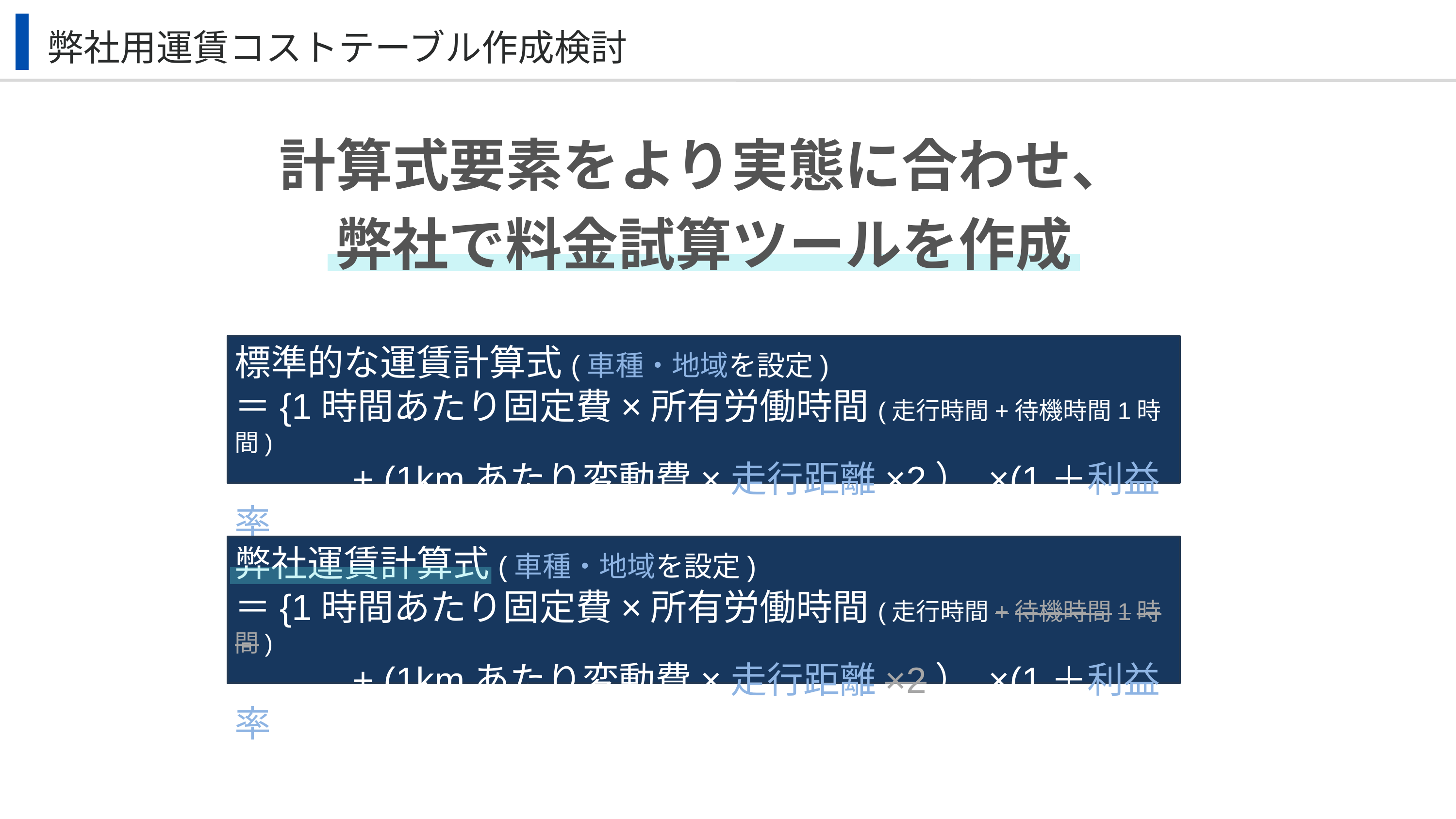

弊社用運賃コストテーブル作成検討

計算式要素をより実態に合わせ、
弊社で料金試算ツールを作成

標準的な運賃計算式(車種・地域を設定)
＝{1時間あたり固定費×所有労働時間(走行時間+待機時間1時間)
　　　+ (1kmあたり変動費×走行距離×2） ×(1＋利益率)
弊社運賃計算式(車種・地域を設定)
＝{1時間あたり固定費×所有労働時間(走行時間+待機時間1時間)
　　　+ (1kmあたり変動費×走行距離×2） ×(1＋利益率)